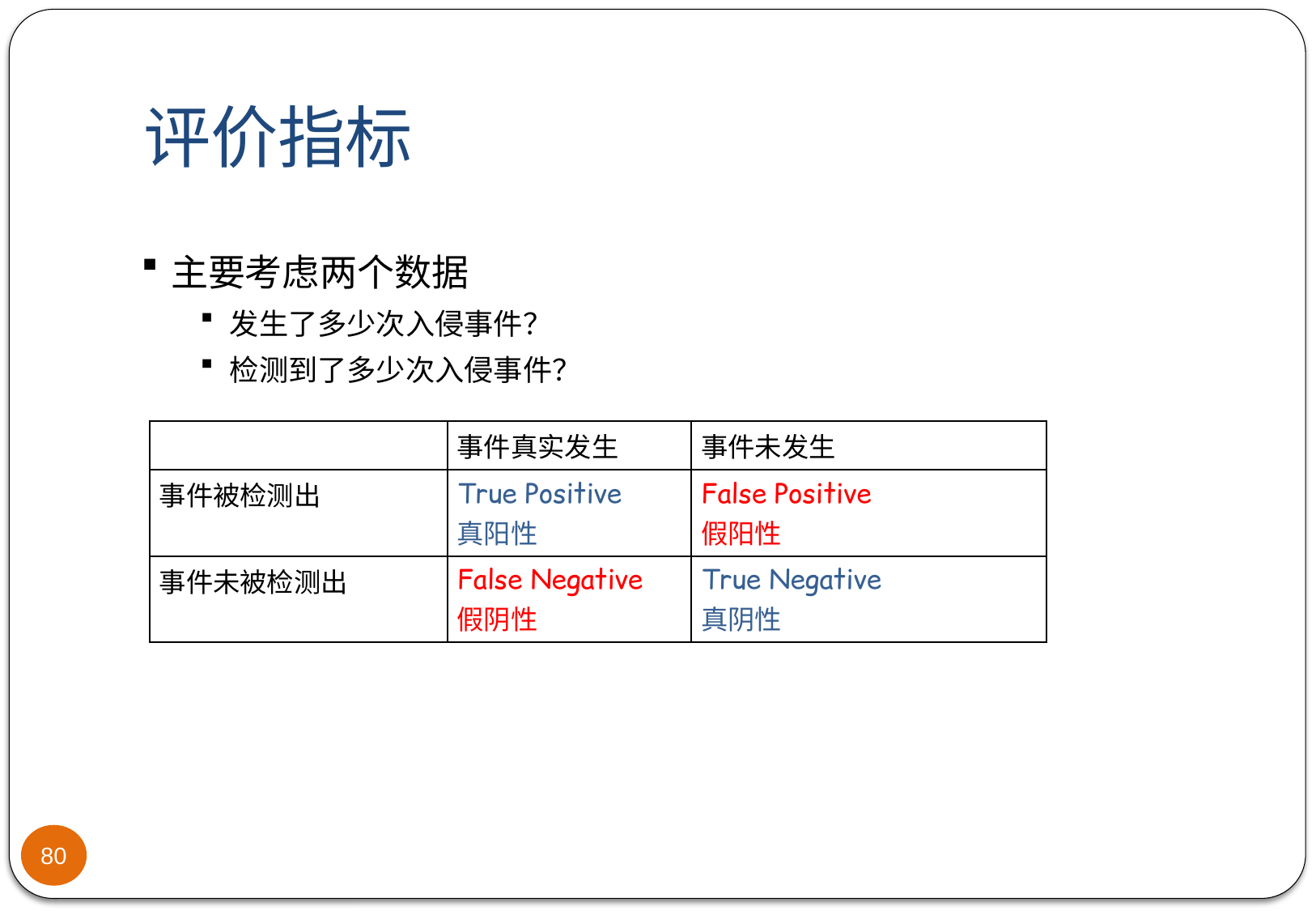

# 评价指标
主要考虑两个数据
发生了多少次入侵事件？
检测到了多少次入侵事件？
|  | 事件真实发生 | 事件未发生 |
| --- | --- | --- |
| 事件被检测出 | True Positive 真阳性 | False Positive 假阳性 |
| 事件未被检测出 | False Negative 假阴性 | True Negative 真阴性 |
80